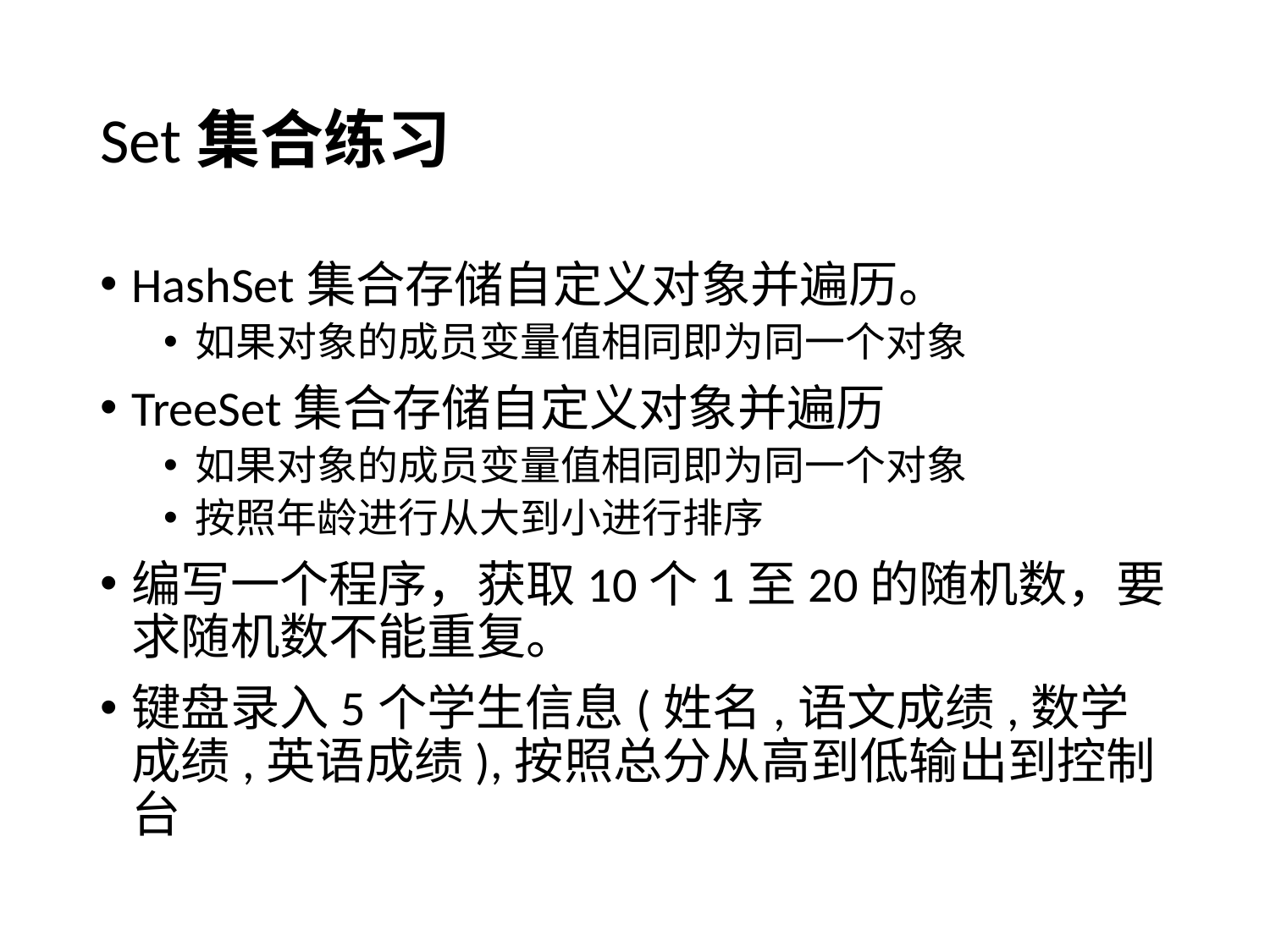

# Set集合练习
HashSet集合存储自定义对象并遍历。
如果对象的成员变量值相同即为同一个对象
TreeSet集合存储自定义对象并遍历
如果对象的成员变量值相同即为同一个对象
按照年龄进行从大到小进行排序
编写一个程序，获取10个1至20的随机数，要求随机数不能重复。
键盘录入5个学生信息(姓名,语文成绩,数学成绩,英语成绩),按照总分从高到低输出到控制台